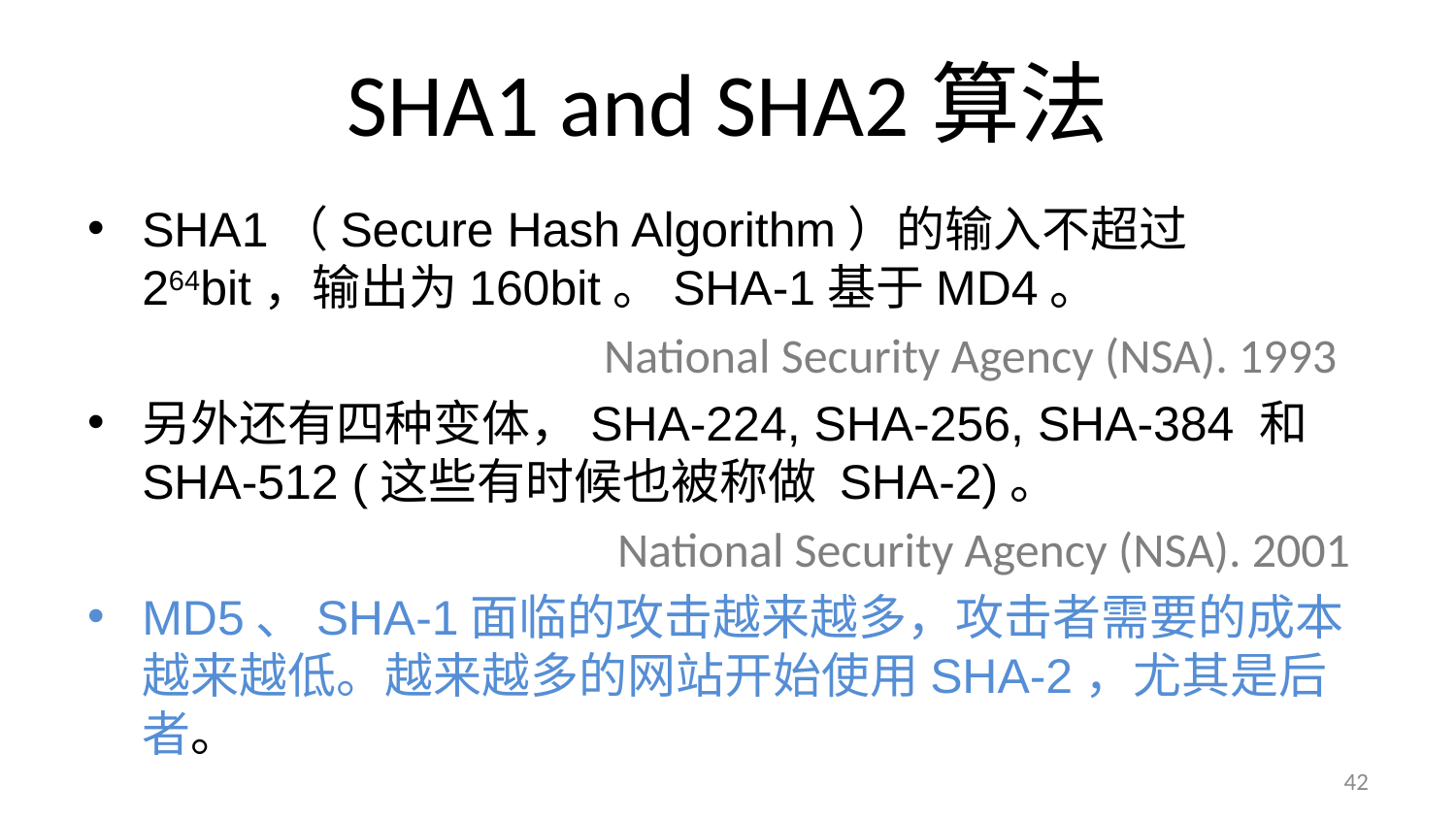

# SHA1 and SHA2算法
SHA1（Secure Hash Algorithm）的输入不超过264bit，输出为160bit。SHA-1基于MD4。
                                      National Security Agency (NSA). 1993
另外还有四种变体，SHA-224, SHA-256, SHA-384 和 SHA-512 (这些有时候也被称做 SHA-2)。
                                       National Security Agency (NSA). 2001
MD5、SHA-1面临的攻击越来越多，攻击者需要的成本越来越低。越来越多的网站开始使用SHA-2，尤其是后者。
42